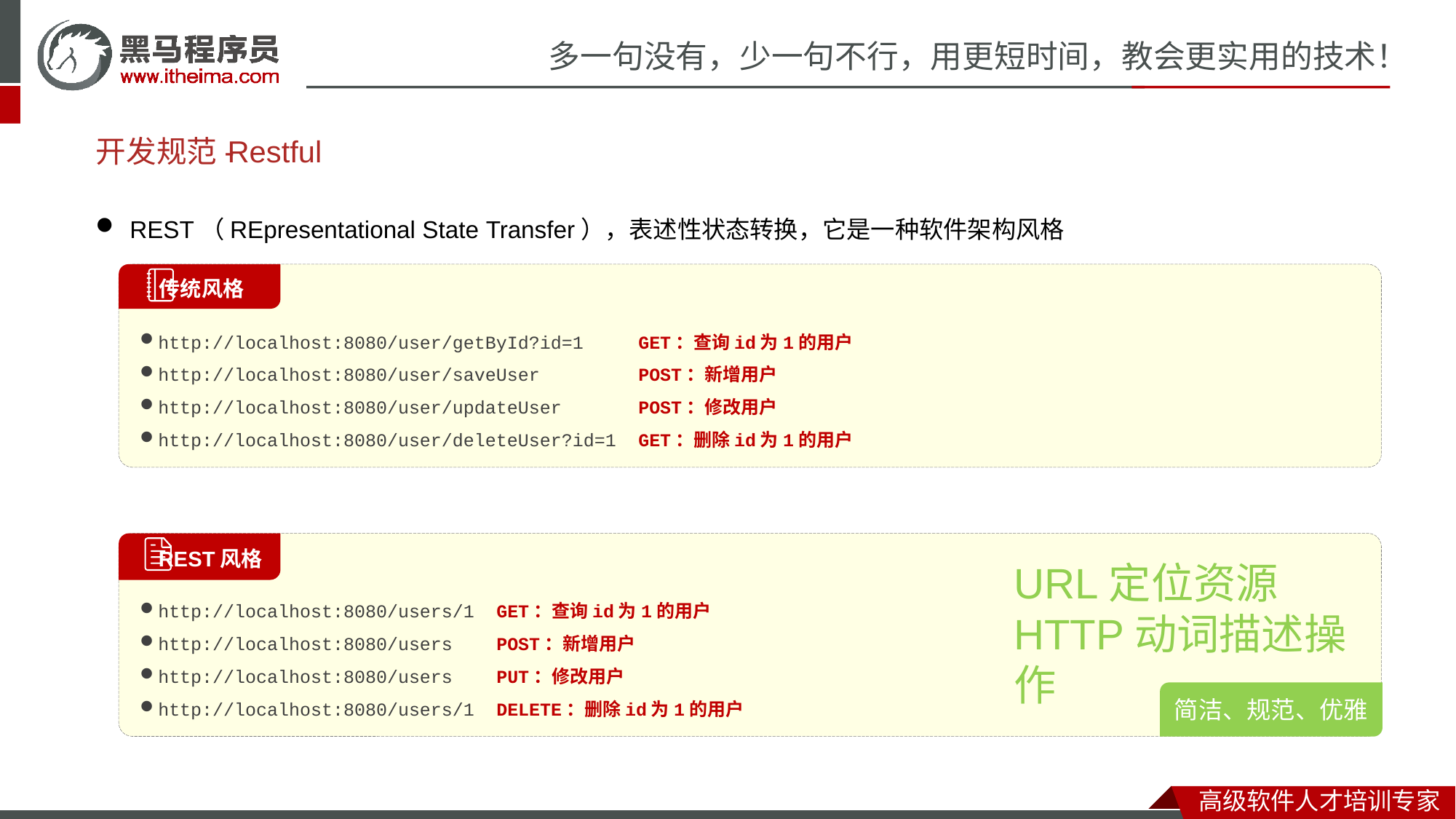

# 开发规范-
Restful
REST（REpresentational State Transfer），表述性状态转换，它是一种软件架构风格

http://localhost:8080/user/getById?id=1     GET：查询id为1的用户
http://localhost:8080/user/saveUser         POST：新增用户
http://localhost:8080/user/updateUser       POST：修改用户
http://localhost:8080/user/deleteUser?id=1  GET：删除id为1的用户
    传统风格

http://localhost:8080/users/1  GET：查询id为1的用户
http://localhost:8080/users    POST：新增用户
http://localhost:8080/users    PUT：修改用户
http://localhost:8080/users/1  DELETE：删除id为1的用户
    REST风格

URL定位资源
HTTP动词描述操作
简洁、规范、优雅